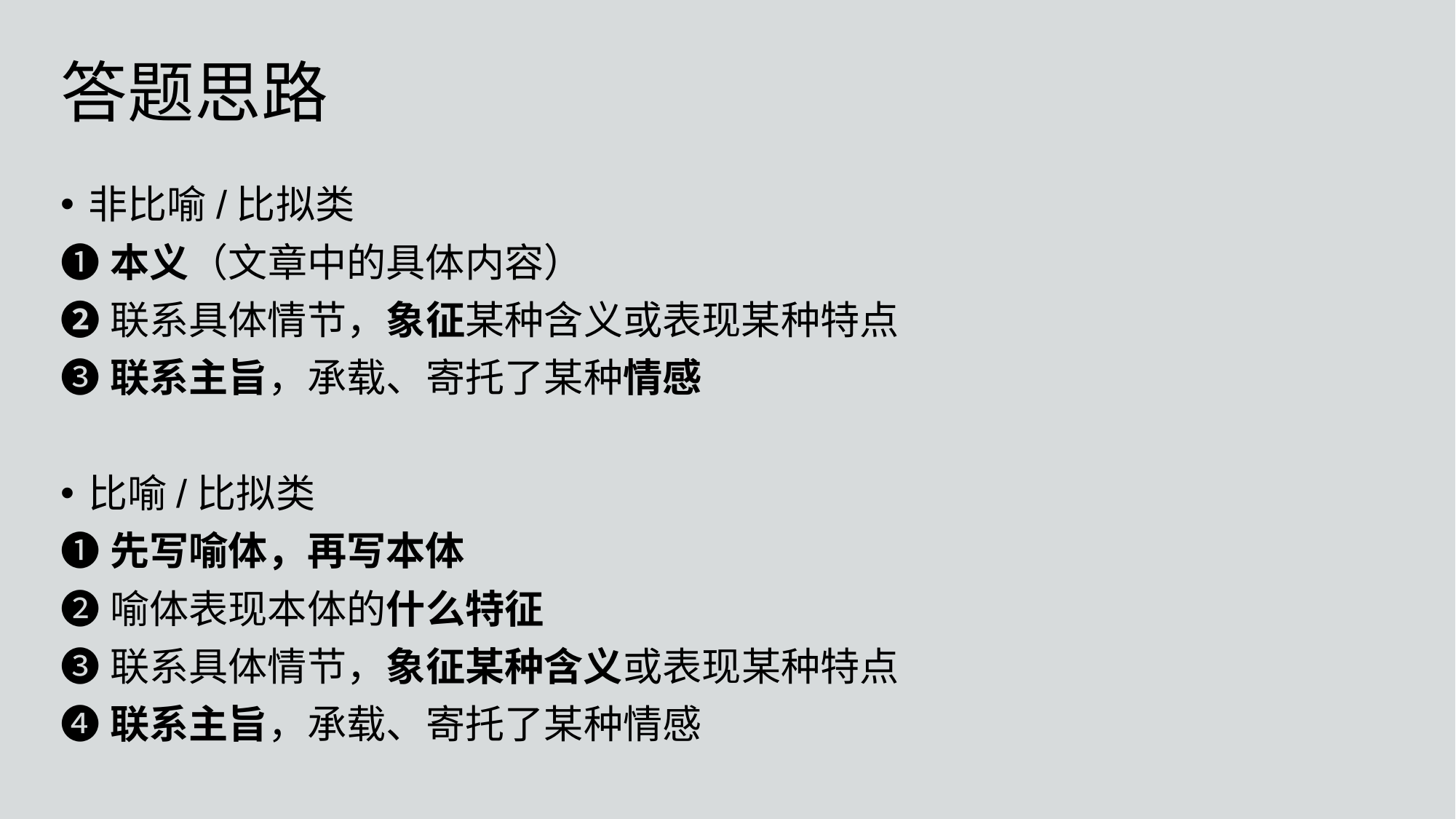

答题思路
非比喻/比拟类
❶本义（文章中的具体内容）
❷联系具体情节，象征某种含义或表现某种特点
❸联系主旨，承载、寄托了某种情感

比喻/比拟类
❶先写喻体，再写本体
❷喻体表现本体的什么特征
❸联系具体情节，象征某种含义或表现某种特点
❹联系主旨，承载、寄托了某种情感